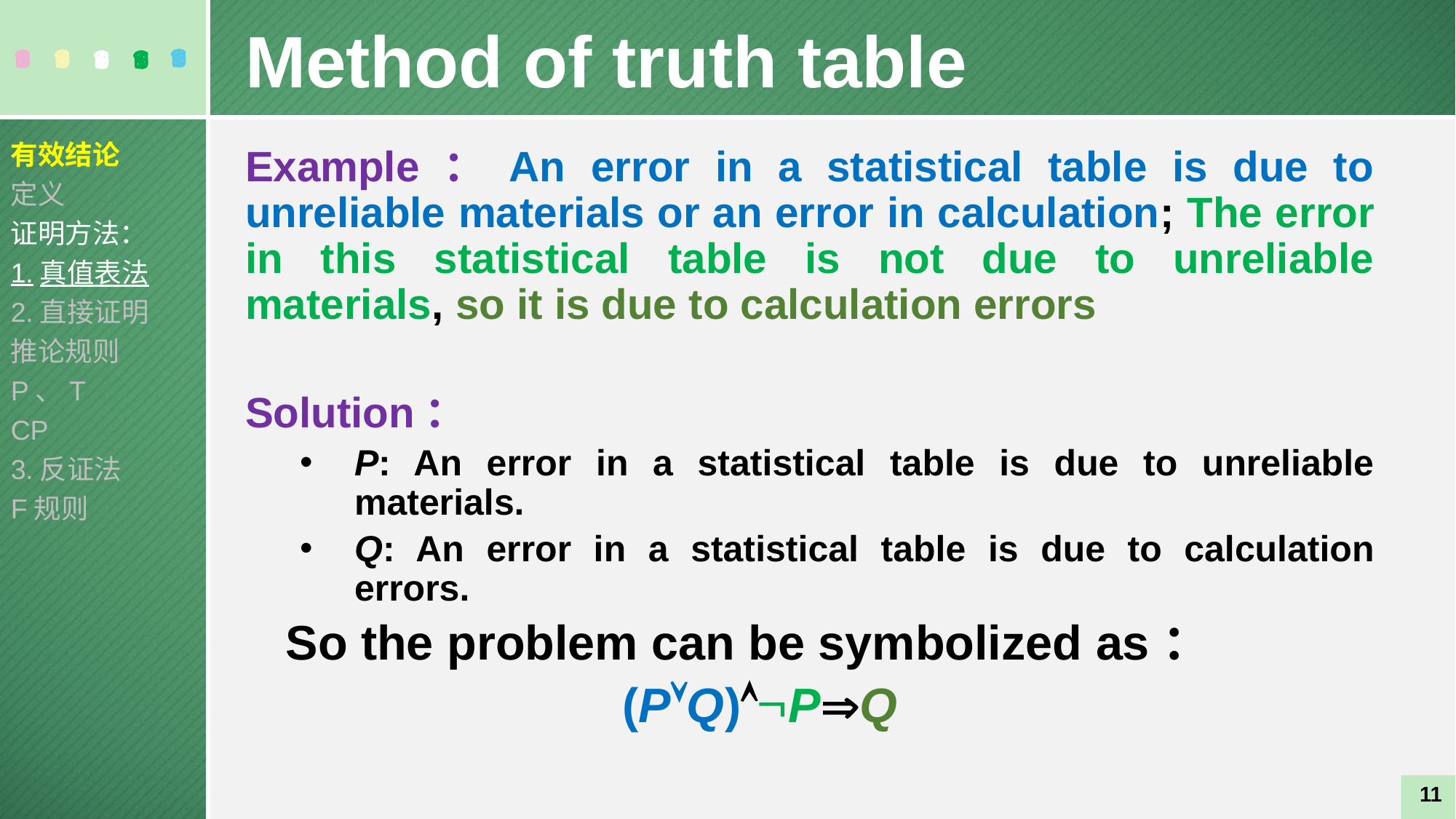

Method of truth table

有效结论
定义
证明方法：
1.真值表法
2.直接证明
推论规则
P、T
CP
3.反证法
F规则

Example：An error in a statistical table is due to unreliable materials or an error in calculation; The error in this statistical table is not due to unreliable materials, so it is due to calculation errors

Solution：
P: An error in a statistical table is due to unreliable materials.
Q: An error in a statistical table is due to calculation errors.
   So the problem can be symbolized as：
                            (P∨Q)∧¬P⇒Q